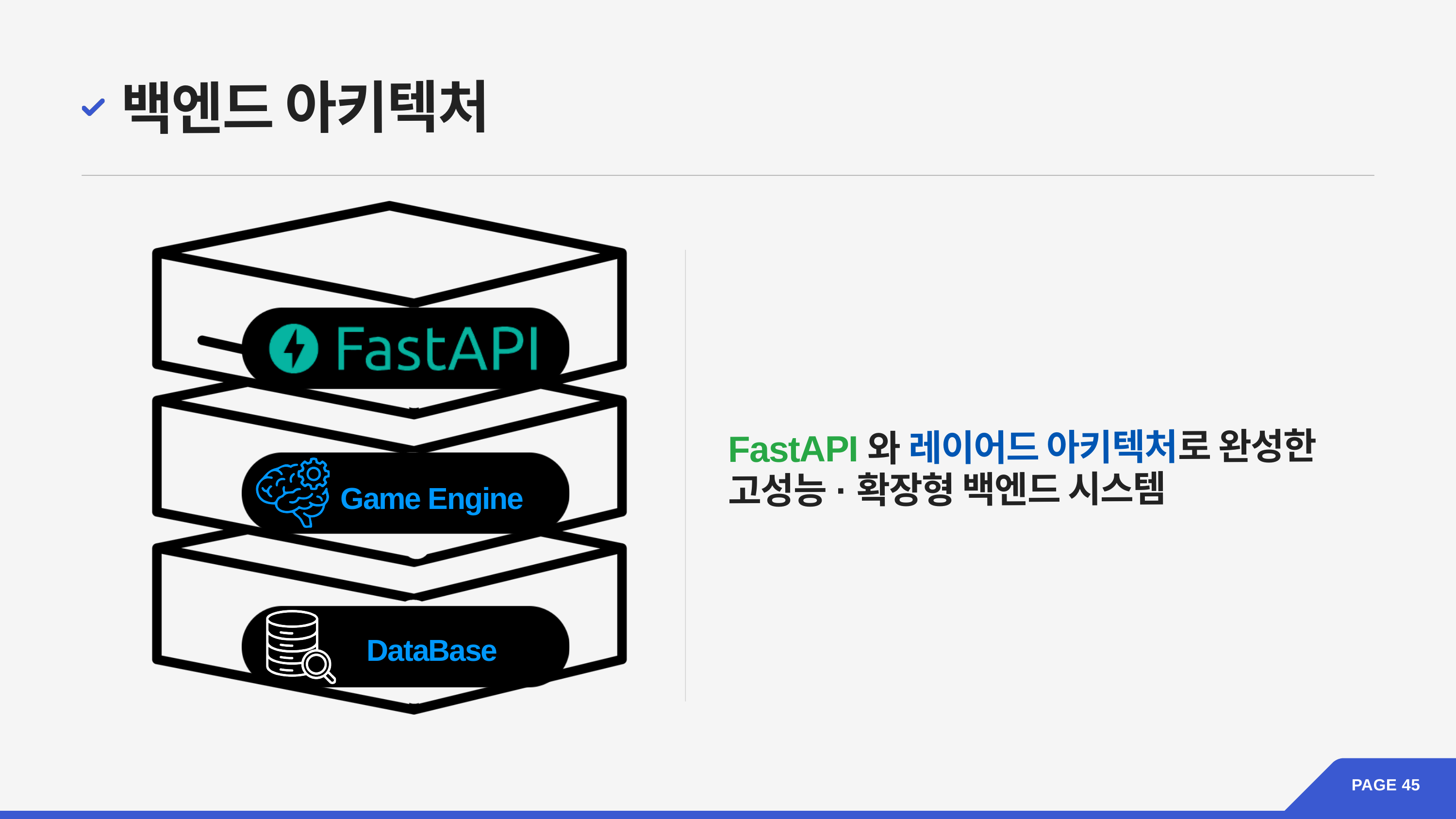

백엔드 아키텍처

FastAPI와 레이어드 아키텍처로 완성한
고성능·확장형 백엔드 시스템

Game Engine

DataBase

PAGE 45